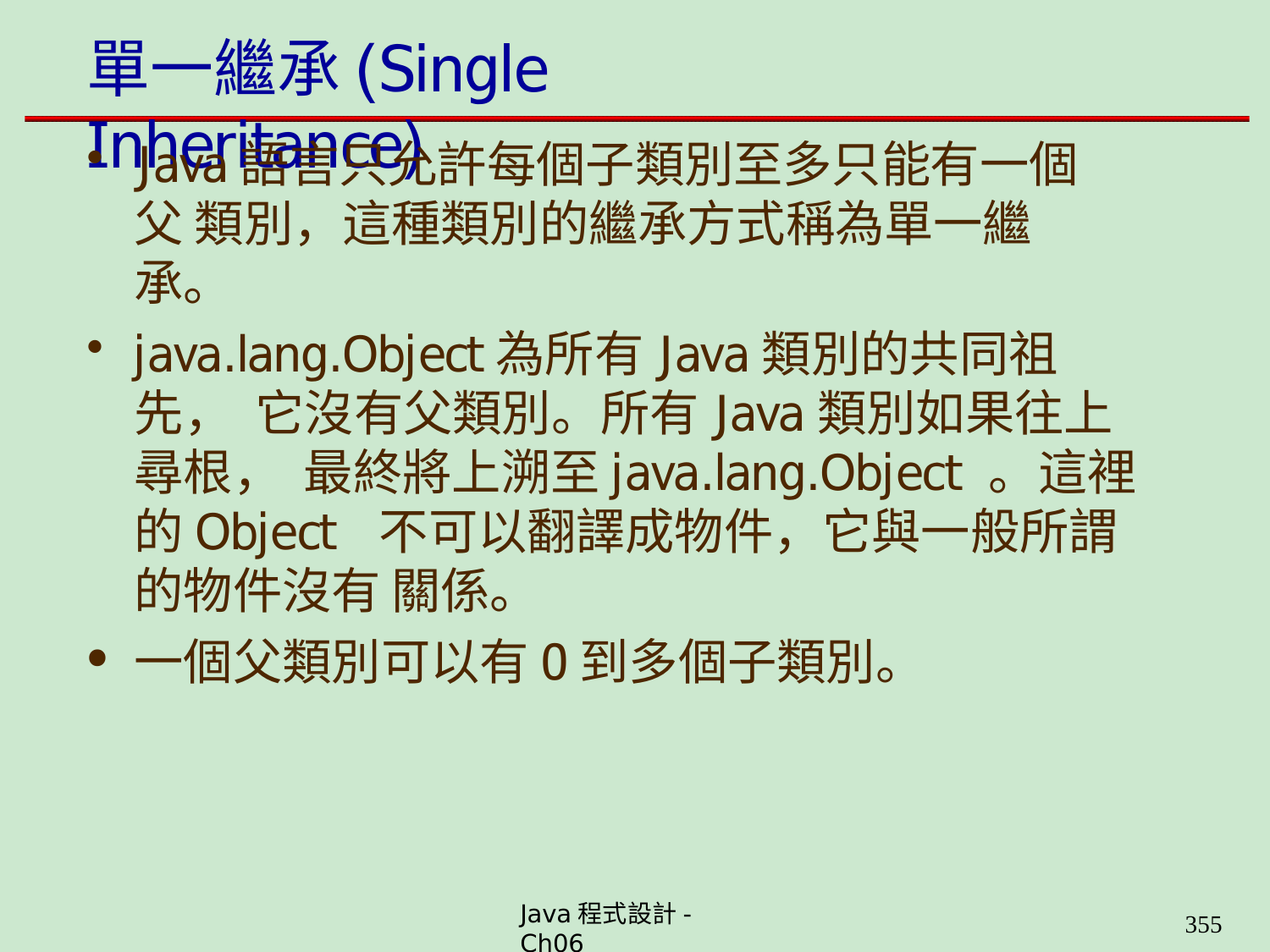

# 單一繼承(Single Inheritance)
Java語言只允許每個子類別至多只能有一個父 類別，這種類別的繼承方式稱為單一繼承。
java.lang.Object為所有Java類別的共同祖先，  它沒有父類別。所有Java類別如果往上尋根，  最終將上溯至java.lang.Object 。這裡的Object  不可以翻譯成物件，它與一般所謂的物件沒有 關係。
一個父類別可以有0到多個子類別。
Java程式設計-Ch06
355